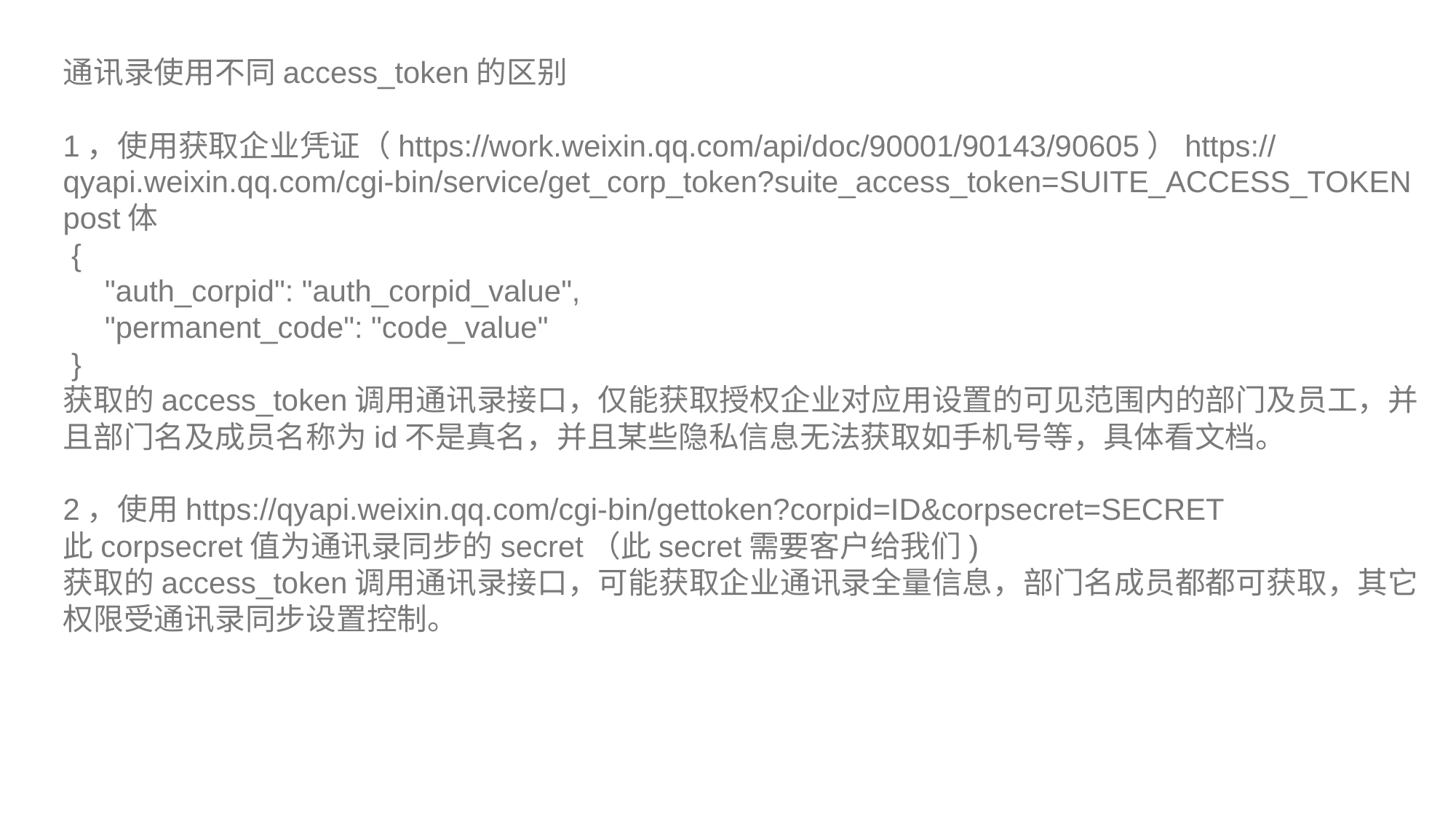

通讯录使用不同access_token的区别

1，使用获取企业凭证（https://work.weixin.qq.com/api/doc/90001/90143/90605）https://qyapi.weixin.qq.com/cgi-bin/service/get_corp_token?suite_access_token=SUITE_ACCESS_TOKEN
post体
 {
     "auth_corpid": "auth_corpid_value",
     "permanent_code": "code_value"
 }
获取的access_token调用通讯录接口，仅能获取授权企业对应用设置的可见范围内的部门及员工，并且部门名及成员名称为id不是真名，并且某些隐私信息无法获取如手机号等，具体看文档。

2，使用https://qyapi.weixin.qq.com/cgi-bin/gettoken?corpid=ID&corpsecret=SECRET
此corpsecret值为通讯录同步的secret（此secret需要客户给我们)
获取的access_token调用通讯录接口，可能获取企业通讯录全量信息，部门名成员都都可获取，其它权限受通讯录同步设置控制。